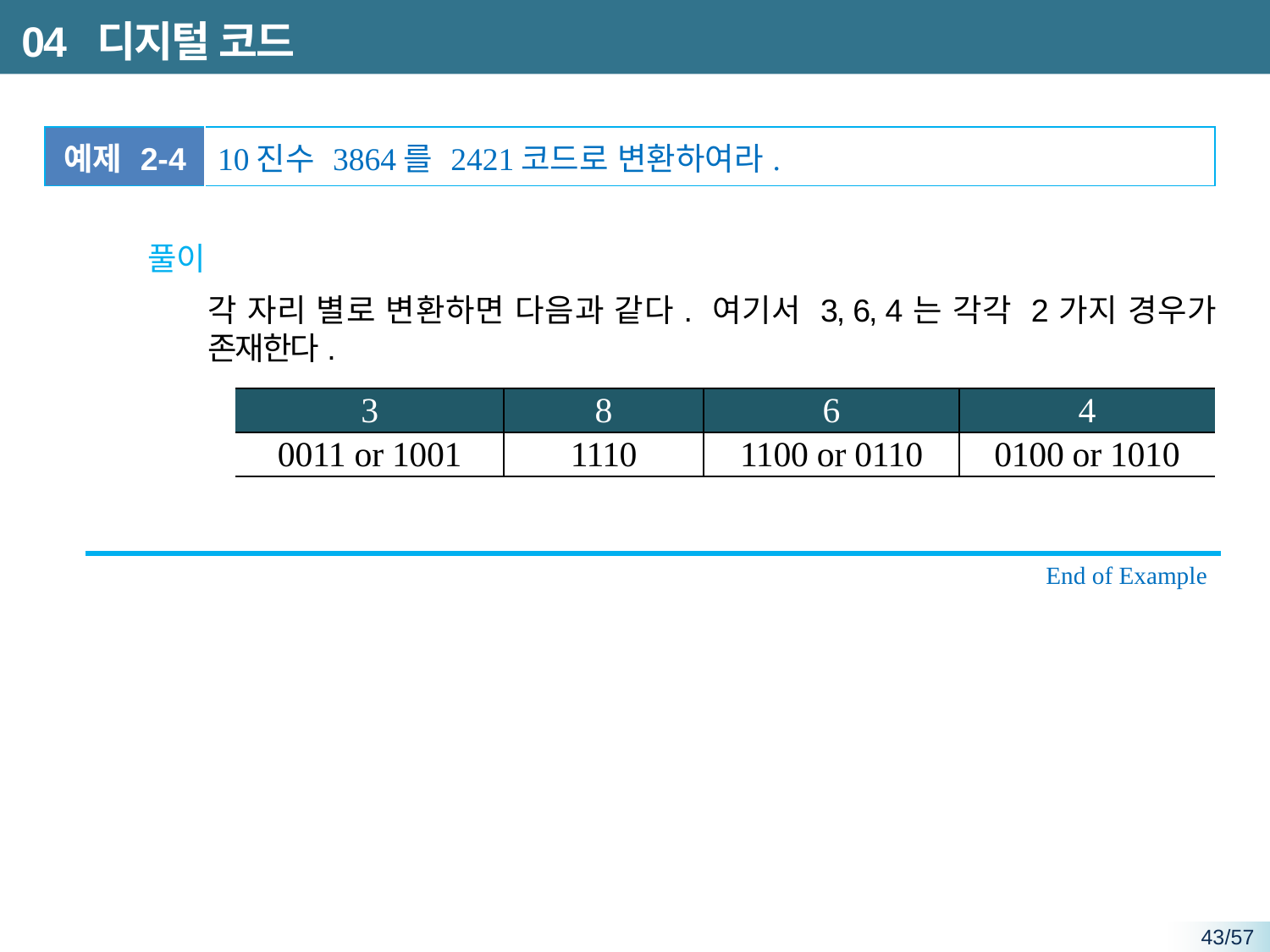

# 04  디지털 코드
| 예제 2-4 | 10진수 3864를 2421코드로 변환하여라. |
| --- | --- |
풀이
각 자리 별로 변환하면 다음과 같다. 여기서 3, 6, 4는 각각 2가지 경우가 존재한다.
| 3 | 8 | 6 | 4 |
| --- | --- | --- | --- |
| 0011 or 1001 | 1110 | 1100 or 0110 | 0100 or 1010 |
End of Example